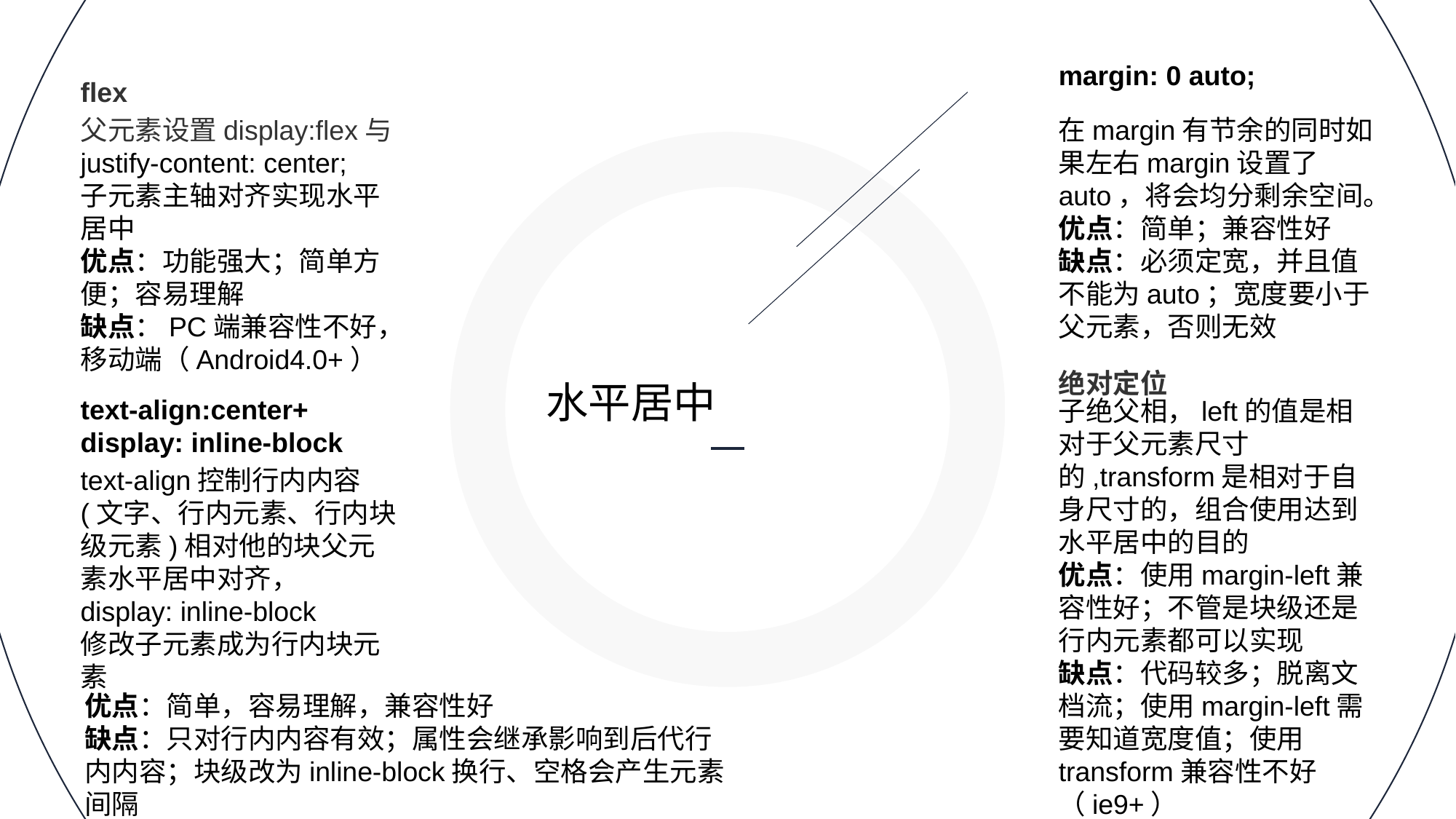

flex
margin: 0 auto;
父元素设置display:flex与justify-content: center;
子元素主轴对齐实现水平居中
优点：功能强大；简单方便；容易理解
缺点：PC端兼容性不好，移动端（Android4.0+）
在margin有节余的同时如果左右margin设置了auto，将会均分剩余空间。
优点：简单；兼容性好
缺点：必须定宽，并且值不能为auto；宽度要小于父元素，否则无效

绝对定位
水平居中
text-align:center+
display: inline-block

子绝父相，left的值是相对于父元素尺寸的,transform是相对于自身尺寸的，组合使用达到水平居中的目的
优点：使用margin-left兼容性好；不管是块级还是行内元素都可以实现
缺点：代码较多；脱离文档流；使用margin-left需要知道宽度值；使用transform兼容性不好（ie9+）

text-align控制行内内容(文字、行内元素、行内块级元素)相对他的块父元素水平居中对齐，
display: inline-block
修改子元素成为行内块元素
优点：简单，容易理解，兼容性好
缺点：只对行内内容有效；属性会继承影响到后代行内内容；块级改为inline-block换行、空格会产生元素间隔